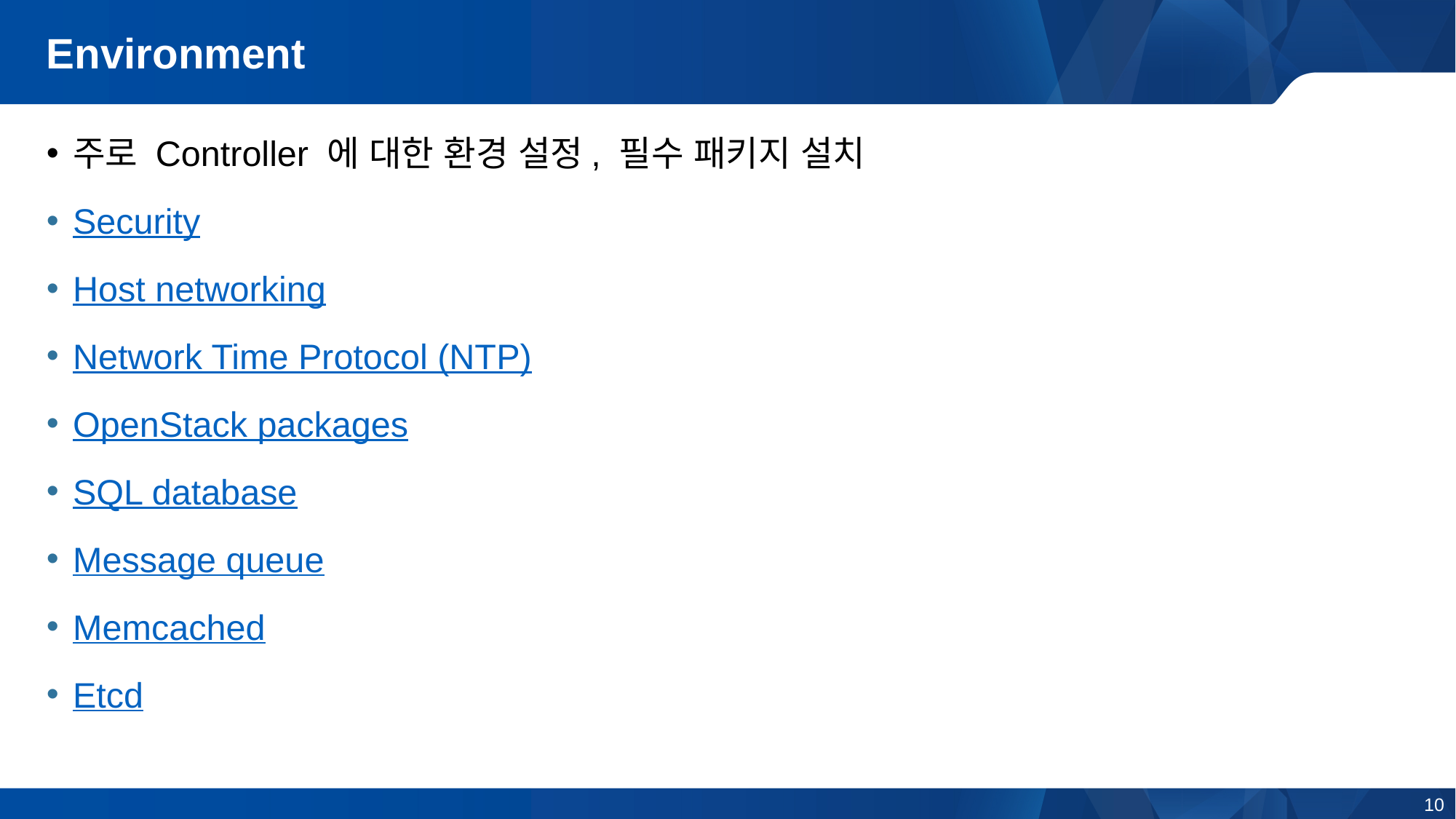

# Environment
주로 Controller 에 대한 환경 설정, 필수 패키지 설치
Security
Host networking
Network Time Protocol (NTP)
OpenStack packages
SQL database
Message queue
Memcached
Etcd

10